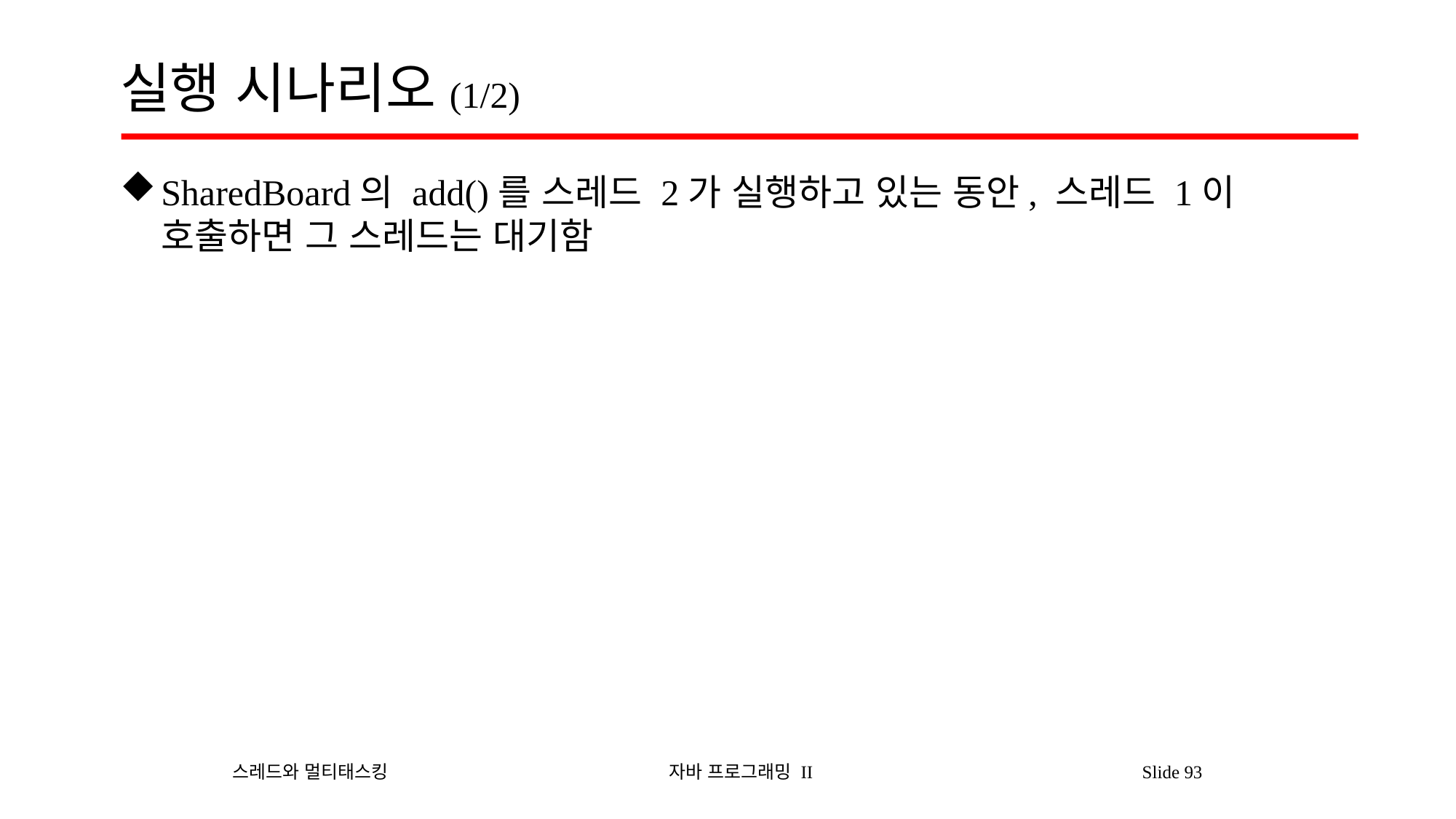

# 실행 시나리오(1/2)
SharedBoard의 add()를 스레드 2가 실행하고 있는 동안, 스레드 1이 호출하면 그 스레드는 대기함